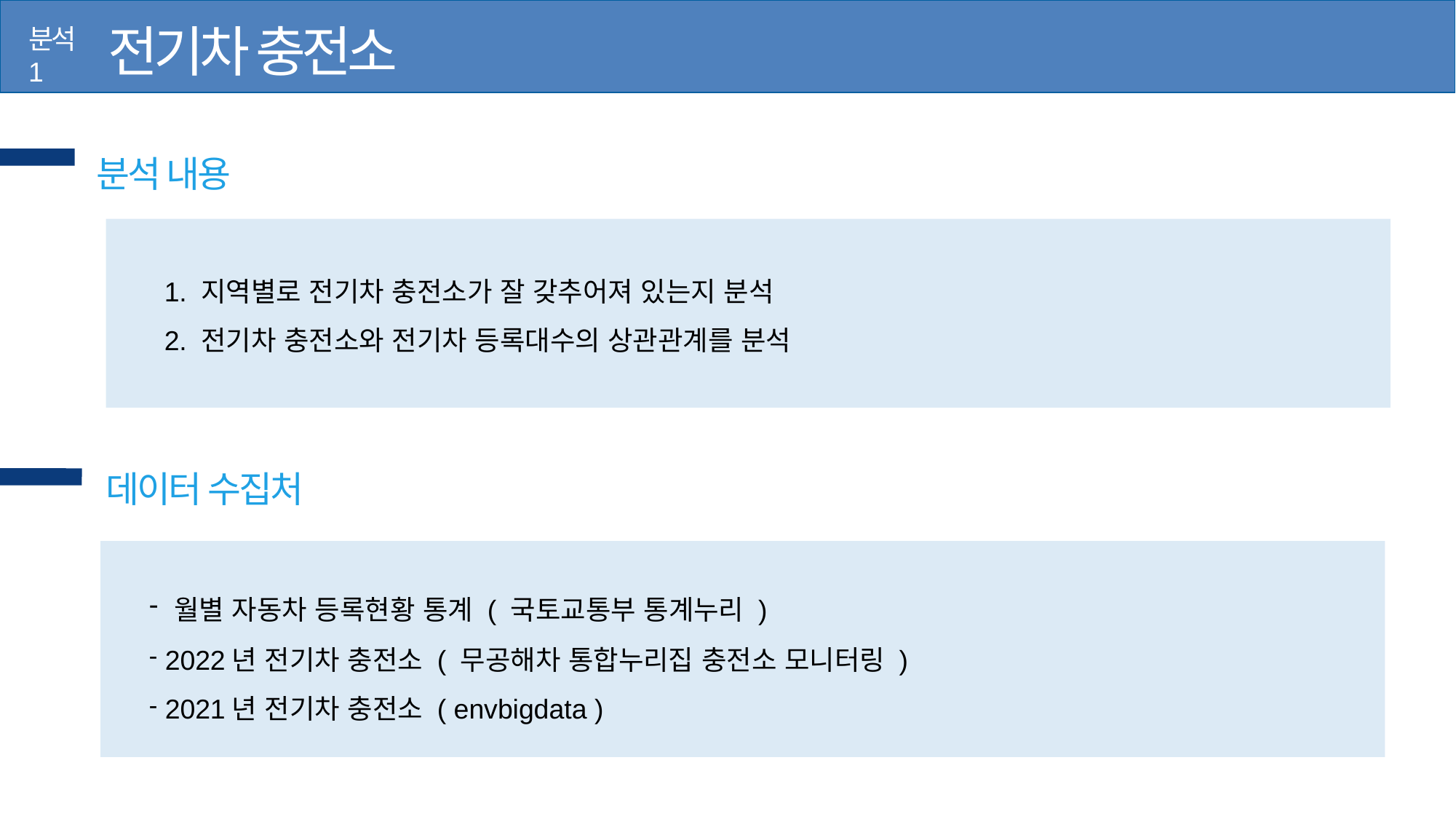

전기차 충전소
분석 1
분석 내용

1. 지역별로 전기차 충전소가 잘 갖추어져 있는지 분석
2. 전기차 충전소와 전기차 등록대수의 상관관계를 분석
데이터 수집처

 월별 자동차 등록현황 통계 ( 국토교통부 통계누리 )
 2022년 전기차 충전소 ( 무공해차 통합누리집 충전소 모니터링 )
 2021년 전기차 충전소 ( envbigdata )